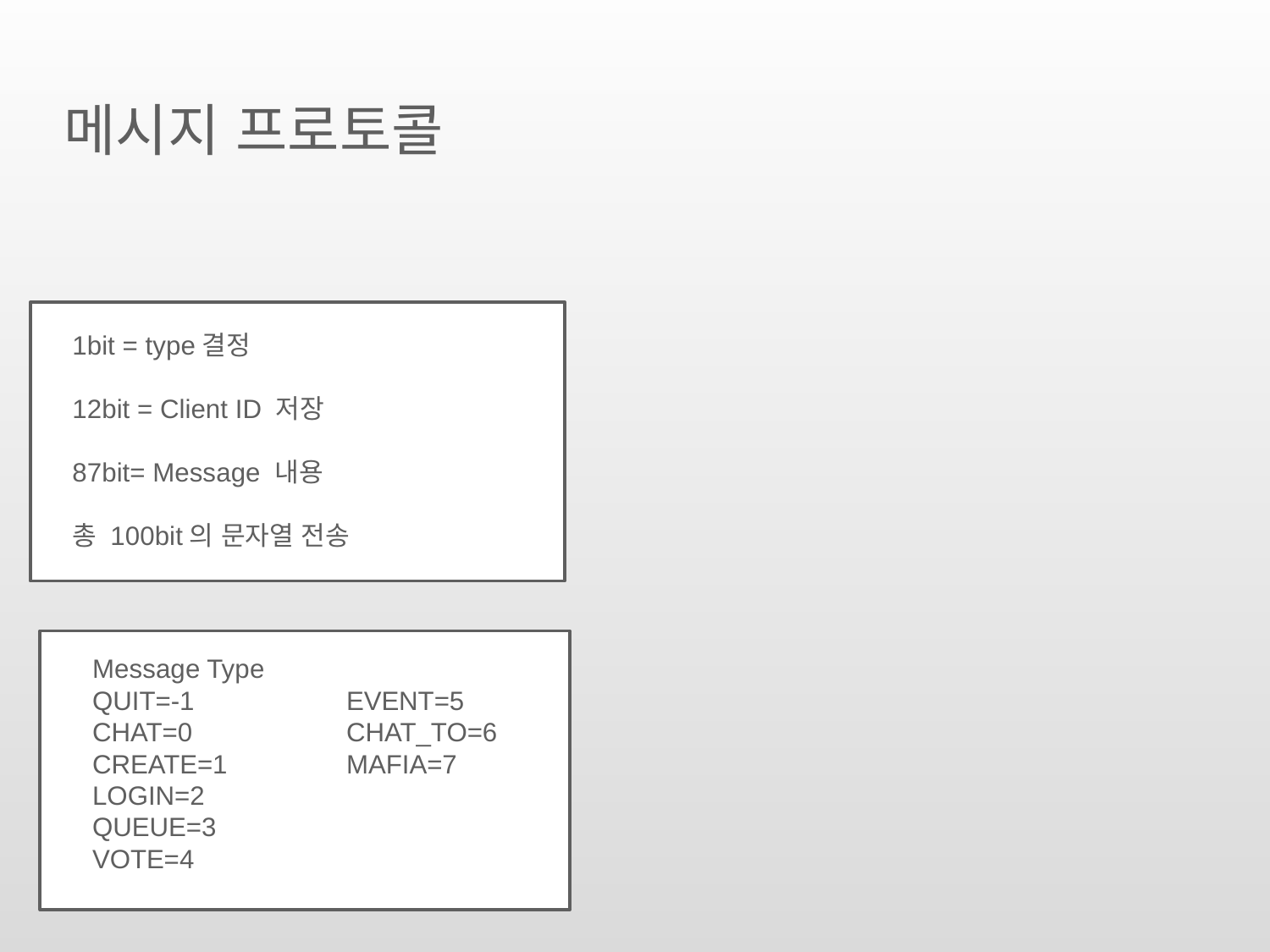

메시지 프로토콜

1bit = type결정

12bit = Client ID 저장

87bit= Message 내용

총 100bit의 문자열 전송

Message Type
QUIT=-1		EVENT=5
CHAT=0		CHAT_TO=6
CREATE=1	MAFIA=7
LOGIN=2
QUEUE=3
VOTE=4